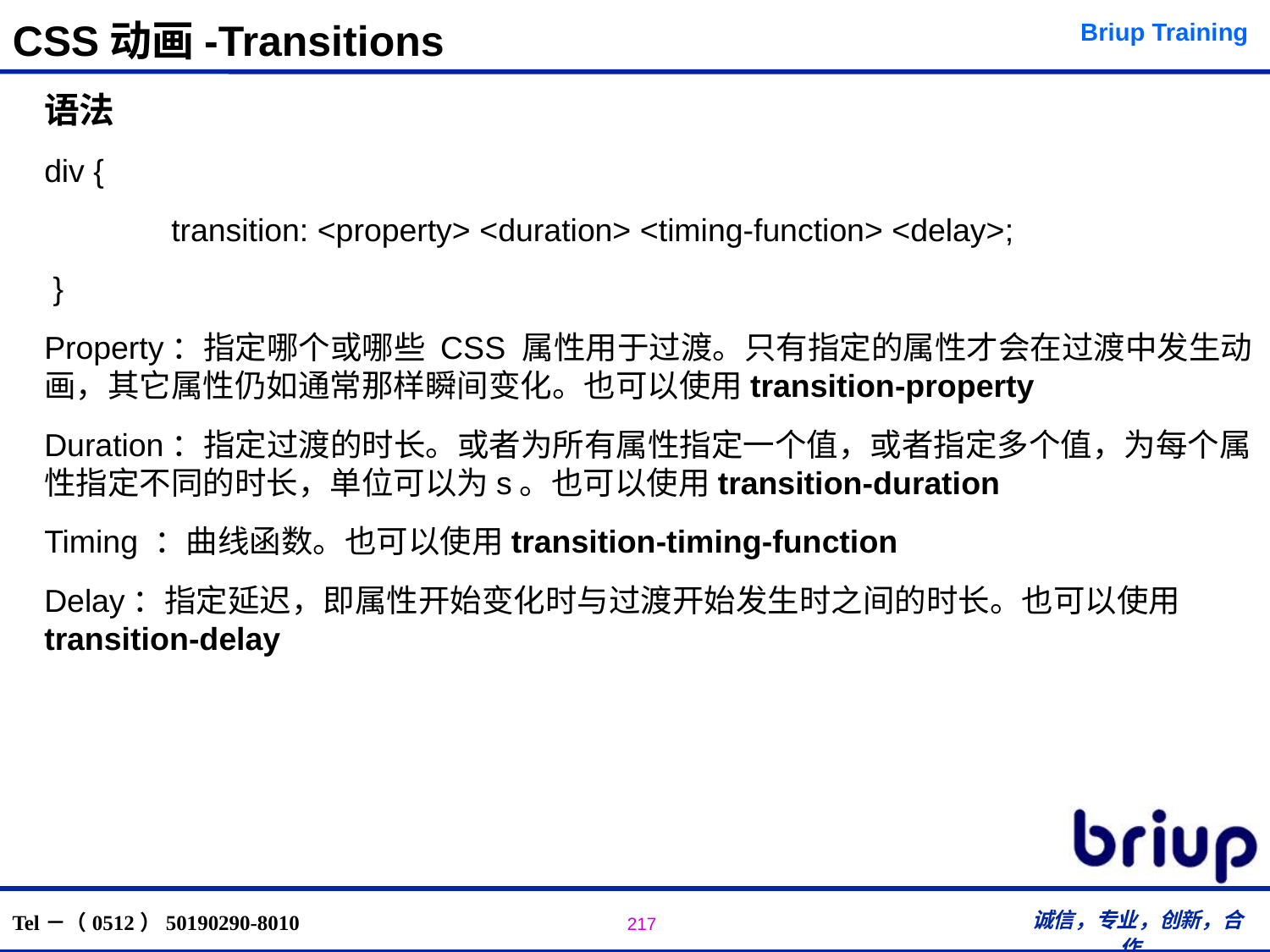

# CSS动画-Transitions
语法
div {
	transition: <property> <duration> <timing-function> <delay>;
 }
Property：指定哪个或哪些 CSS 属性用于过渡。只有指定的属性才会在过渡中发生动画，其它属性仍如通常那样瞬间变化。也可以使用transition-property
Duration：指定过渡的时长。或者为所有属性指定一个值，或者指定多个值，为每个属性指定不同的时长，单位可以为s。也可以使用transition-duration
Timing ：曲线函数。也可以使用transition-timing-function
Delay：指定延迟，即属性开始变化时与过渡开始发生时之间的时长。也可以使用transition-delay